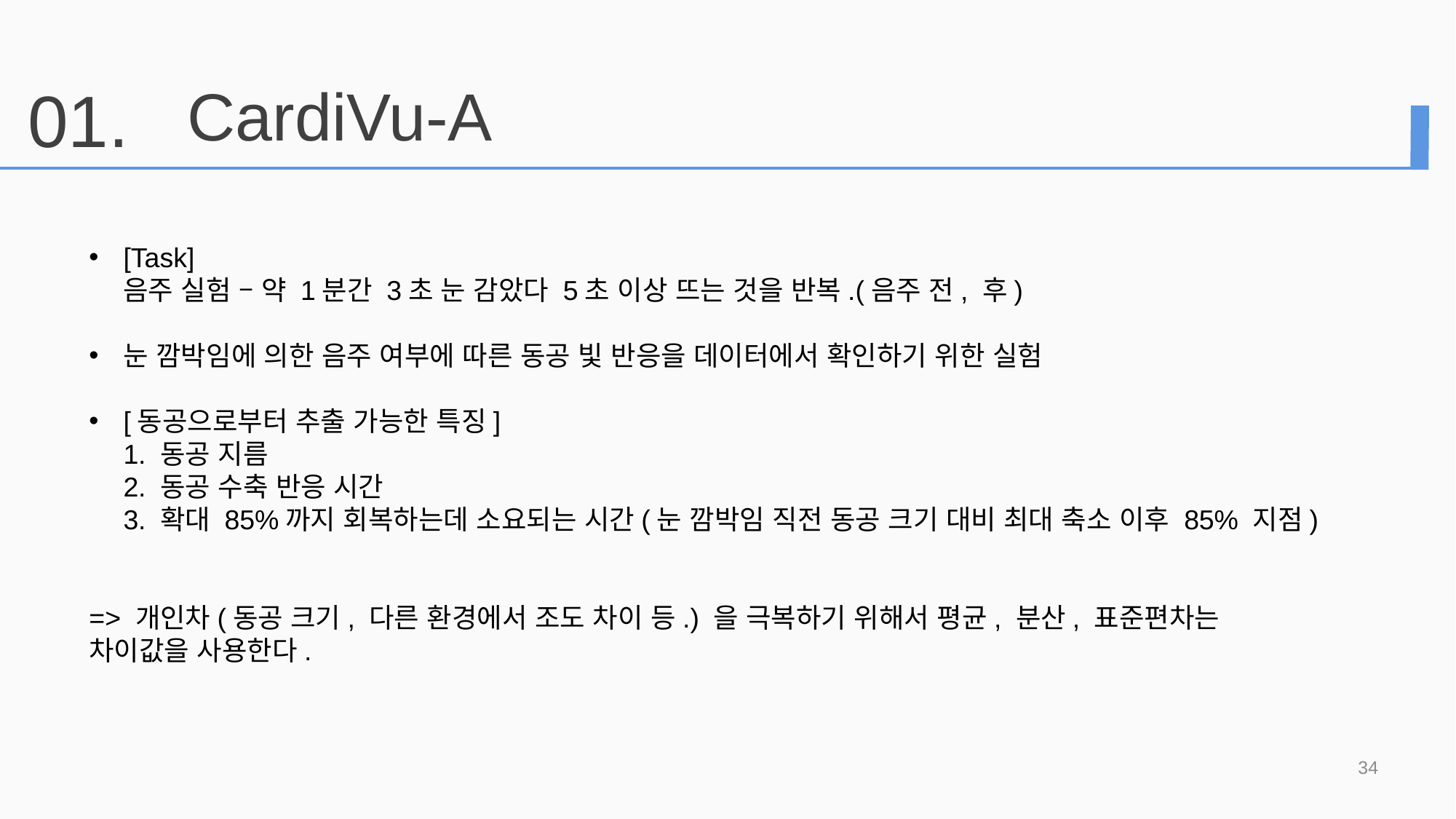

01.
CardiVu-A
[Task]
음주 실험 – 약 1분간 3초 눈 감았다 5초 이상 뜨는 것을 반복.(음주 전, 후)

눈 깜박임에 의한 음주 여부에 따른 동공 빛 반응을 데이터에서 확인하기 위한 실험

[동공으로부터 추출 가능한 특징]
1. 동공 지름
2. 동공 수축 반응 시간
3. 확대 85%까지 회복하는데 소요되는 시간(눈 깜박임 직전 동공 크기 대비 최대 축소 이후 85% 지점)

=> 개인차(동공 크기, 다른 환경에서 조도 차이 등.) 을 극복하기 위해서 평균, 분산, 표준편차는
차이값을 사용한다.
34